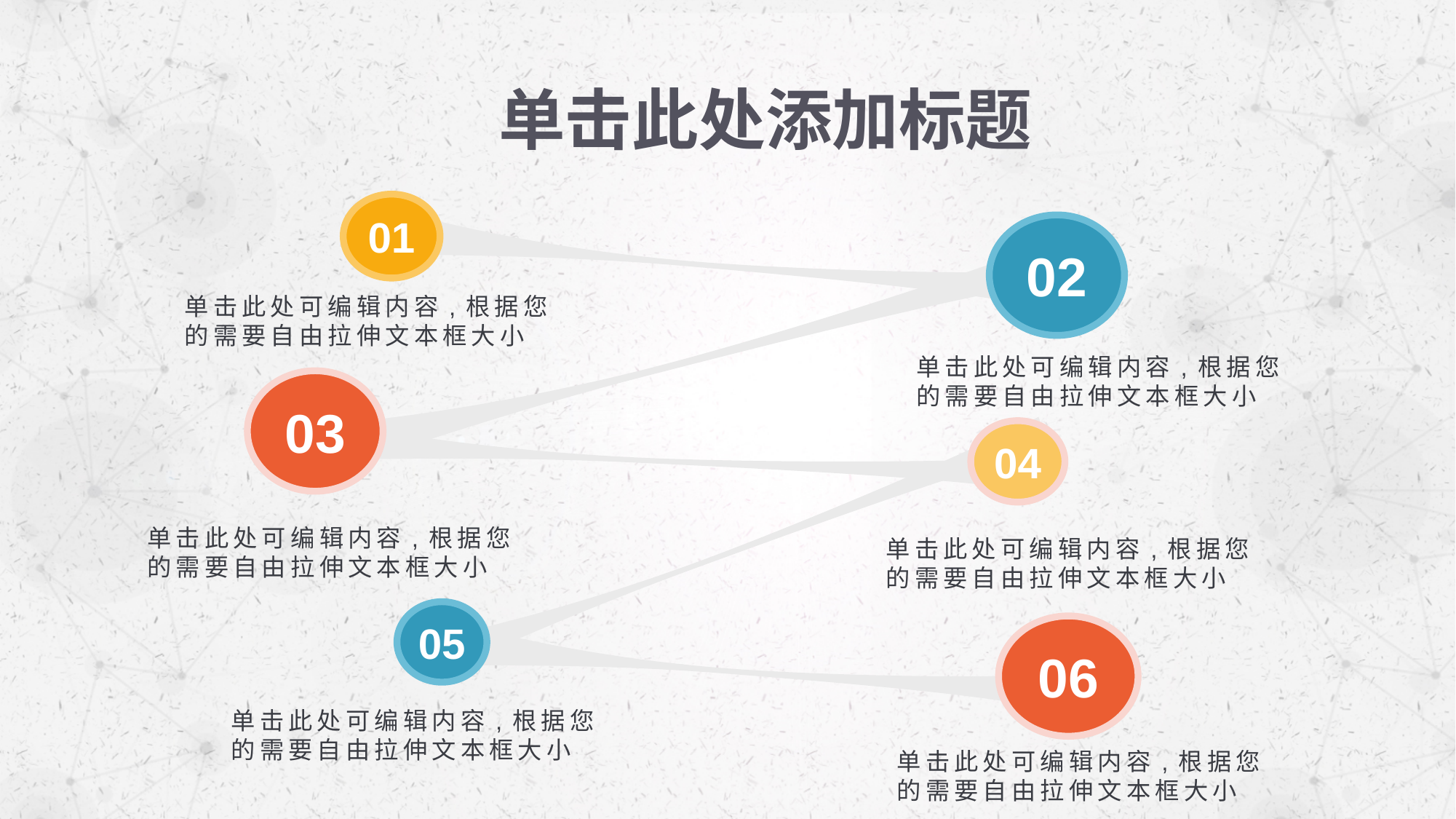

单击此处添加标题
01
02

单击此处可编辑内容,根据您的需要自由拉伸文本框大小

单击此处可编辑内容,根据您的需要自由拉伸文本框大小
03
04

单击此处可编辑内容,根据您的需要自由拉伸文本框大小

单击此处可编辑内容,根据您的需要自由拉伸文本框大小
05

06

单击此处可编辑内容,根据您的需要自由拉伸文本框大小
单击此处可编辑内容,根据您的需要自由拉伸文本框大小